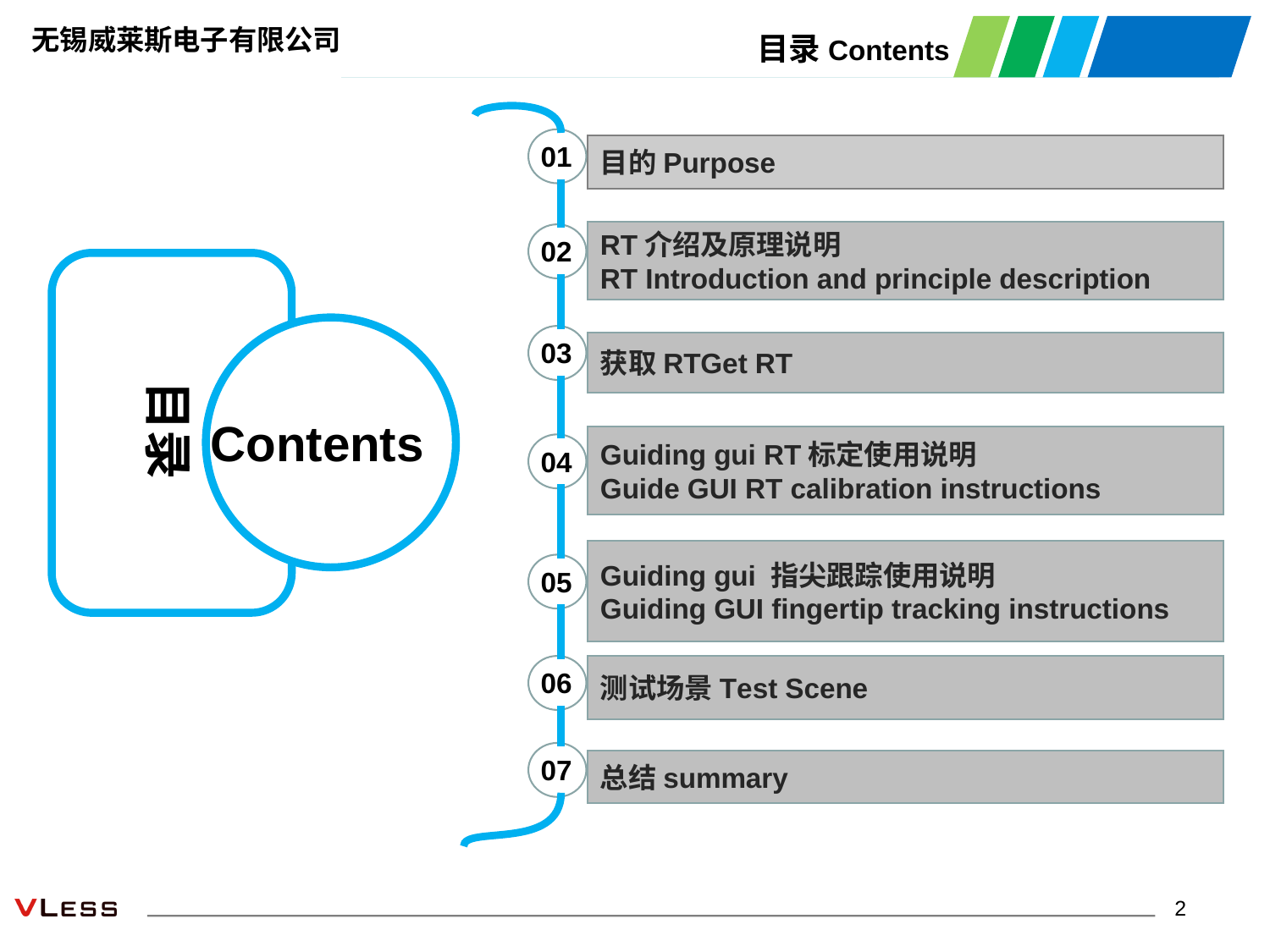

目录Contents

01

02

03

04

05

06

07
目的Purpose
RT介绍及原理说明
RT Introduction and principle description

目录
Contents
获取RTGet RT
Guiding gui RT标定使用说明
Guide GUI RT calibration instructions
Guiding gui 指尖跟踪使用说明
Guiding GUI fingertip tracking instructions
测试场景Test Scene
总结summary